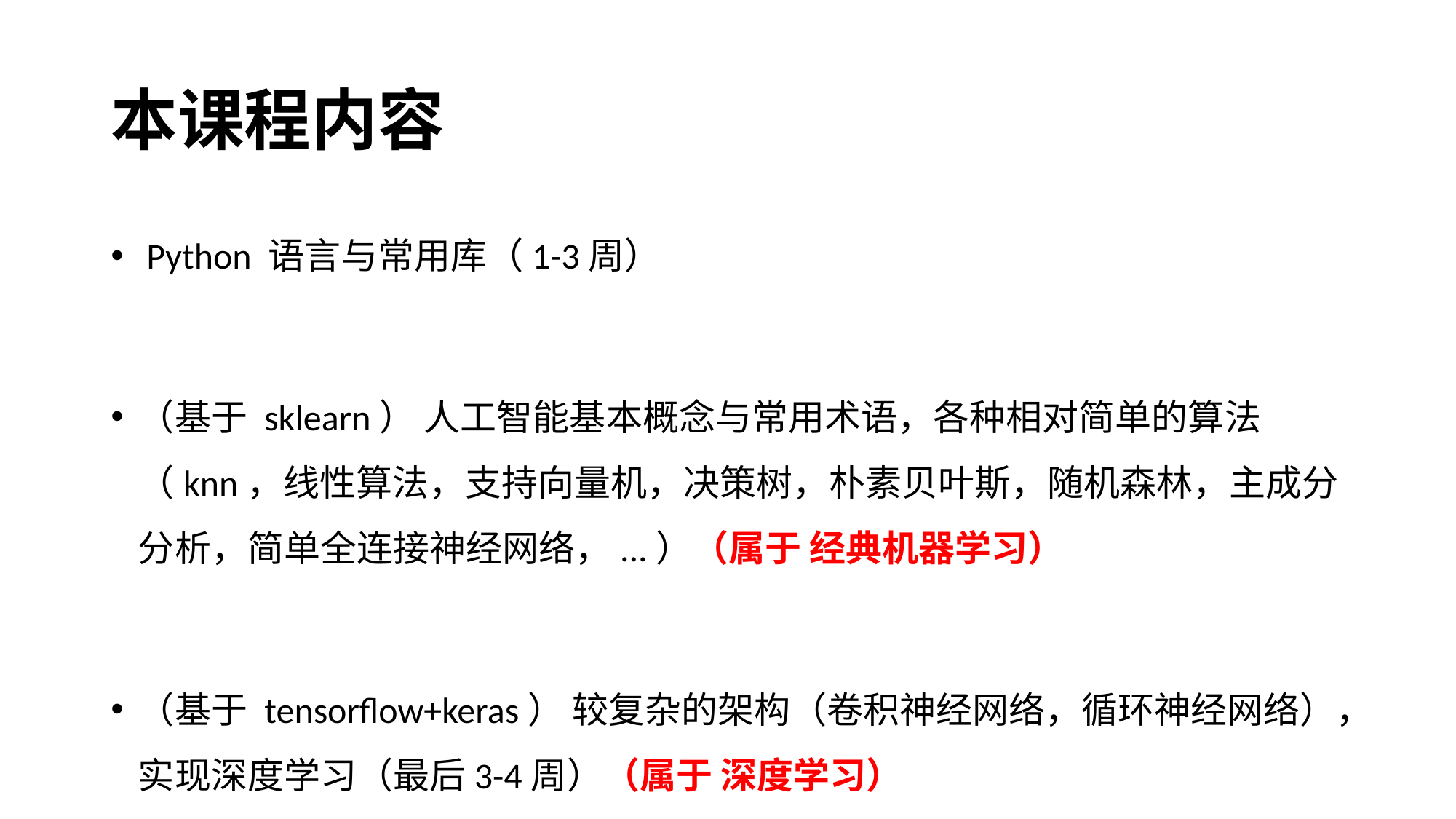

# 本课程内容
 Python 语言与常用库（1-3周）

（基于 sklearn） 人工智能基本概念与常用术语，各种相对简单的算法（knn，线性算法，支持向量机，决策树，朴素贝叶斯，随机森林，主成分分析，简单全连接神经网络，...）（属于 经典机器学习）

（基于 tensorflow+keras） 较复杂的架构（卷积神经网络，循环神经网络），实现深度学习（最后3-4周）（属于 深度学习）